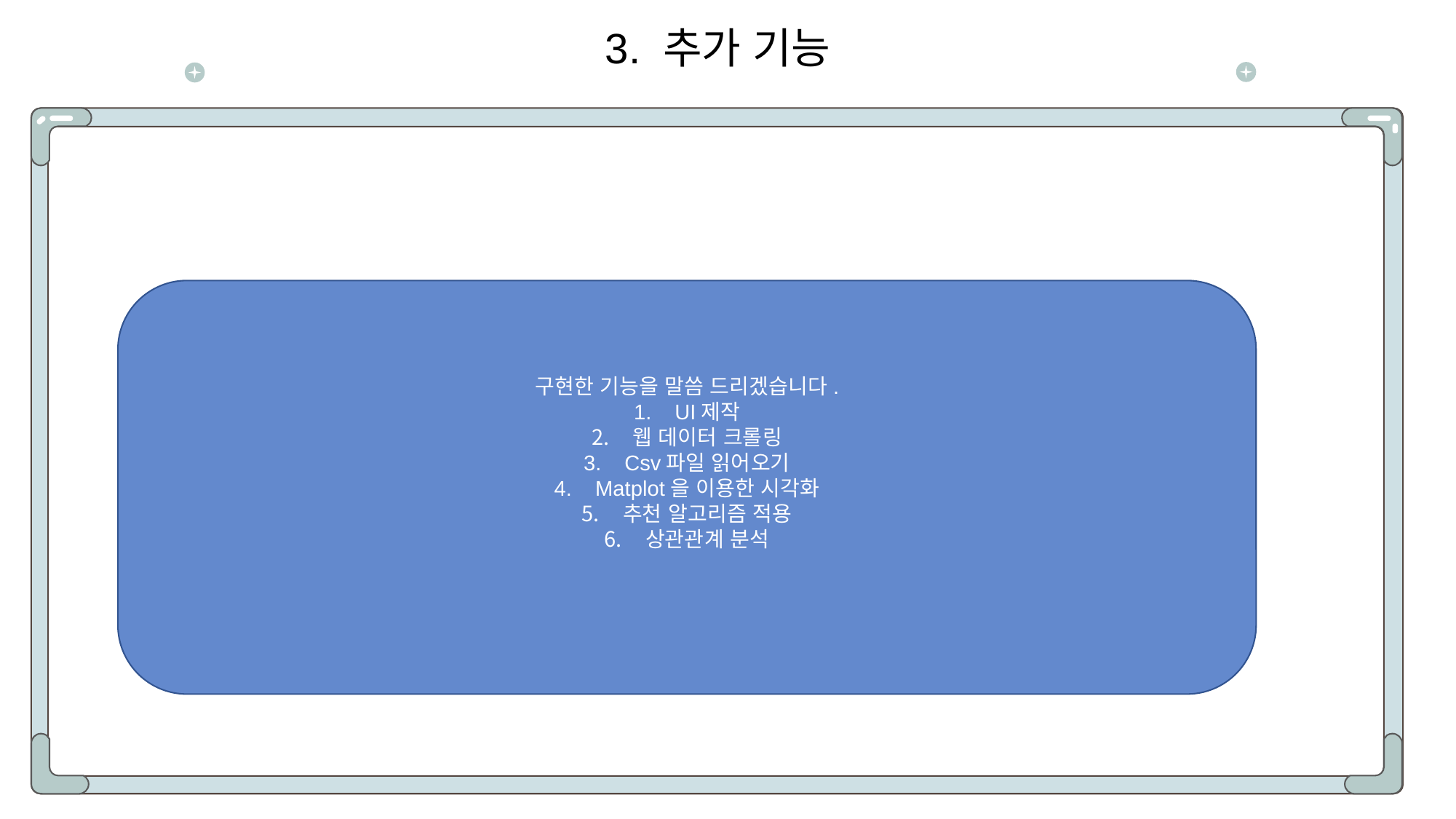

3. 추가 기능

d

구현한 기능을 말씀 드리겠습니다.
UI제작
웹 데이터 크롤링
Csv파일 읽어오기
Matplot을 이용한 시각화
추천 알고리즘 적용
상관관계 분석